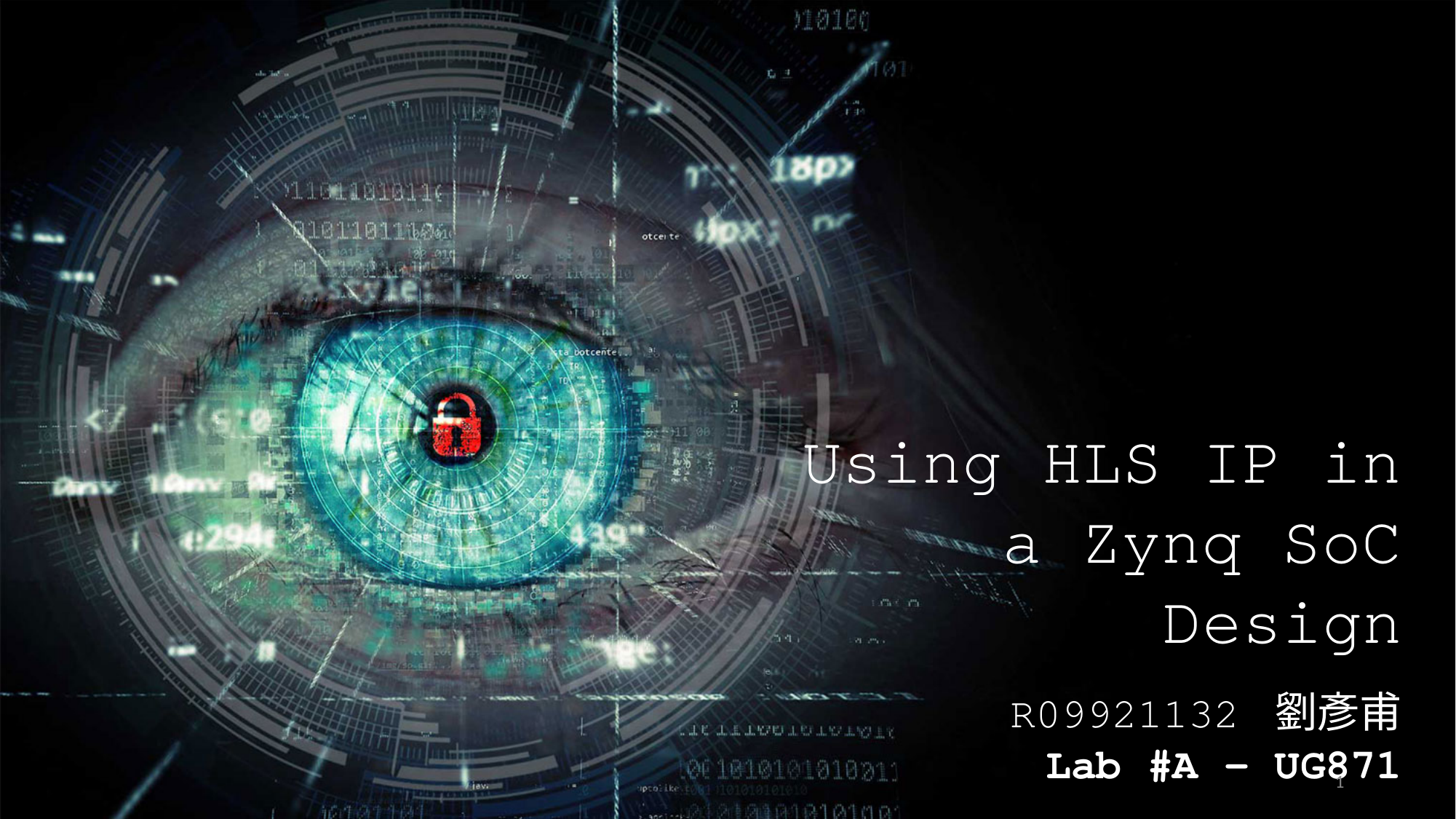

Using HLS IP in a Zynq SoC Design
R09921132 劉彥甫
Lab #A - UG871
1